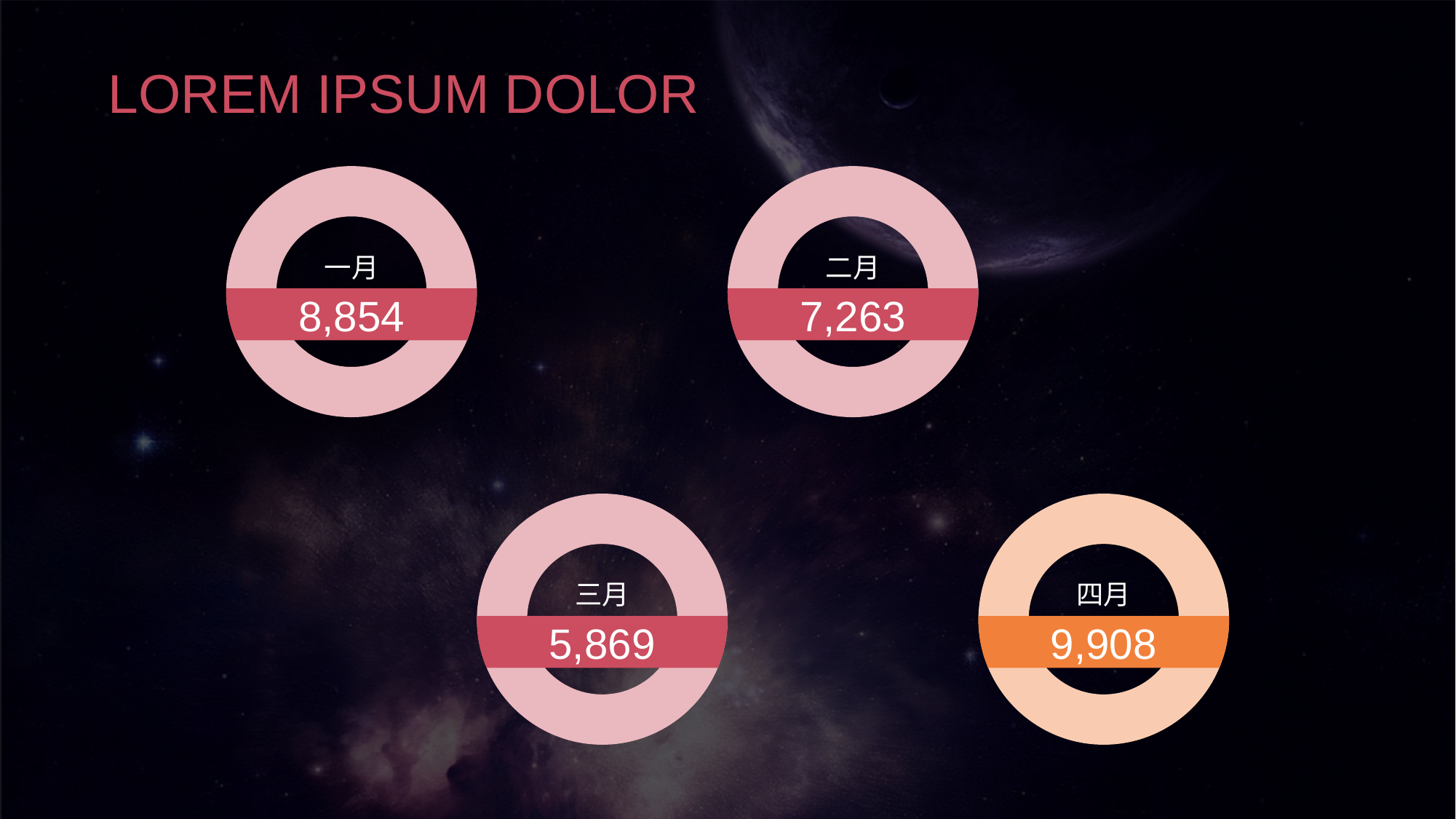

LOREM IPSUM DOLOR
一月
8,854
二月
7,263
三月
5,869
四月
9,908